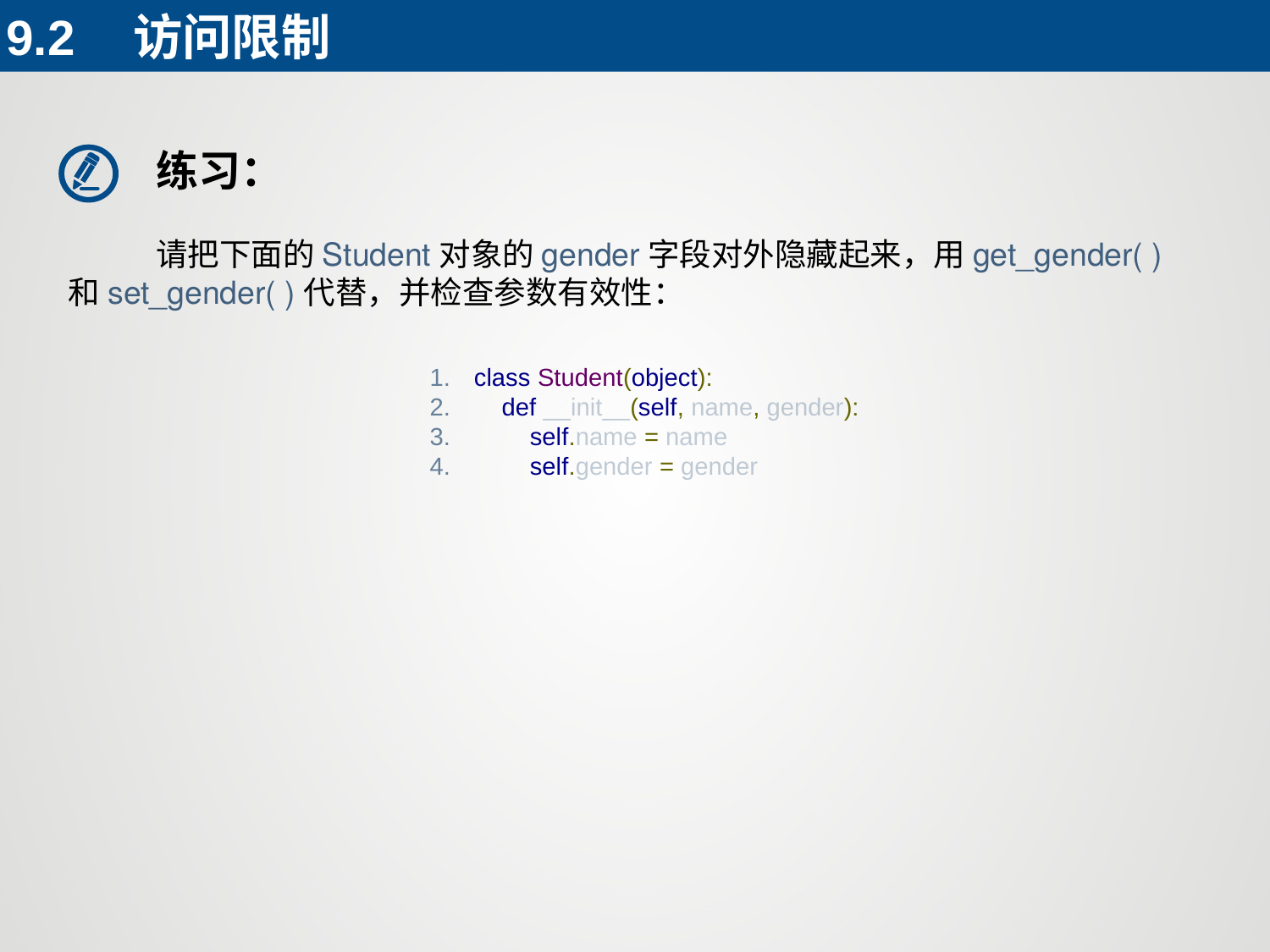

9.2	访问限制
练习：

         请把下面的Student对象的gender字段对外隐藏起来，用get_gender( )和set_gender( )代替，并检查参数有效性：
class Student(object):
    def __init__(self, name, gender):
        self.name = name
        self.gender = gender